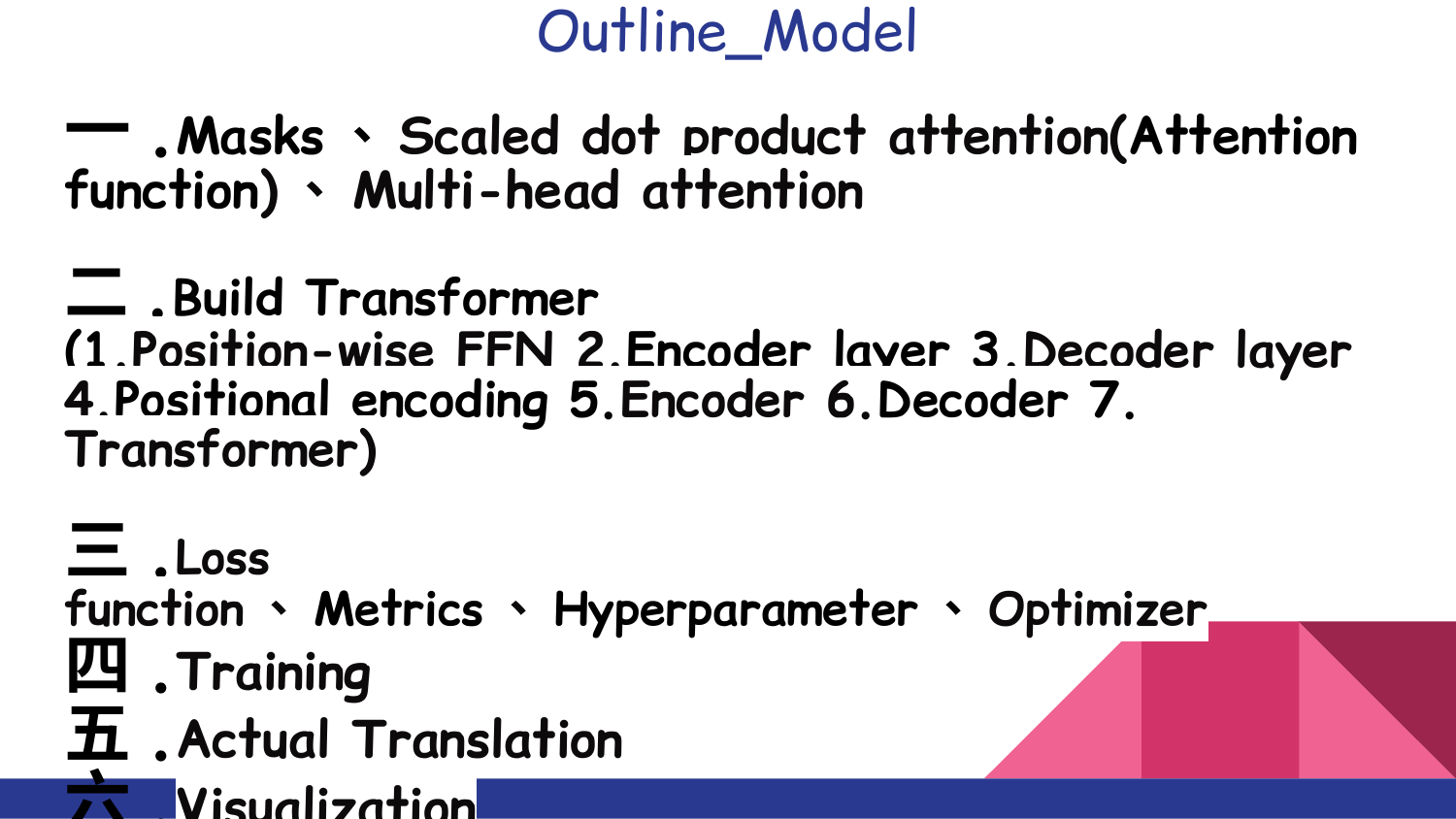

# Outline_Model

一.Masks、Scaled dot product attention(Attention function)、Multi-head attention

二.Build Transformer
(1.Position-wise FFN 2.Encoder layer 3.Decoder layer 4.Positional encoding 5.Encoder 6.Decoder 7. Transformer)

三.Loss function、Metrics、Hyperparameter、Optimizer
四.Training
五.Actual Translation
六.Visualization